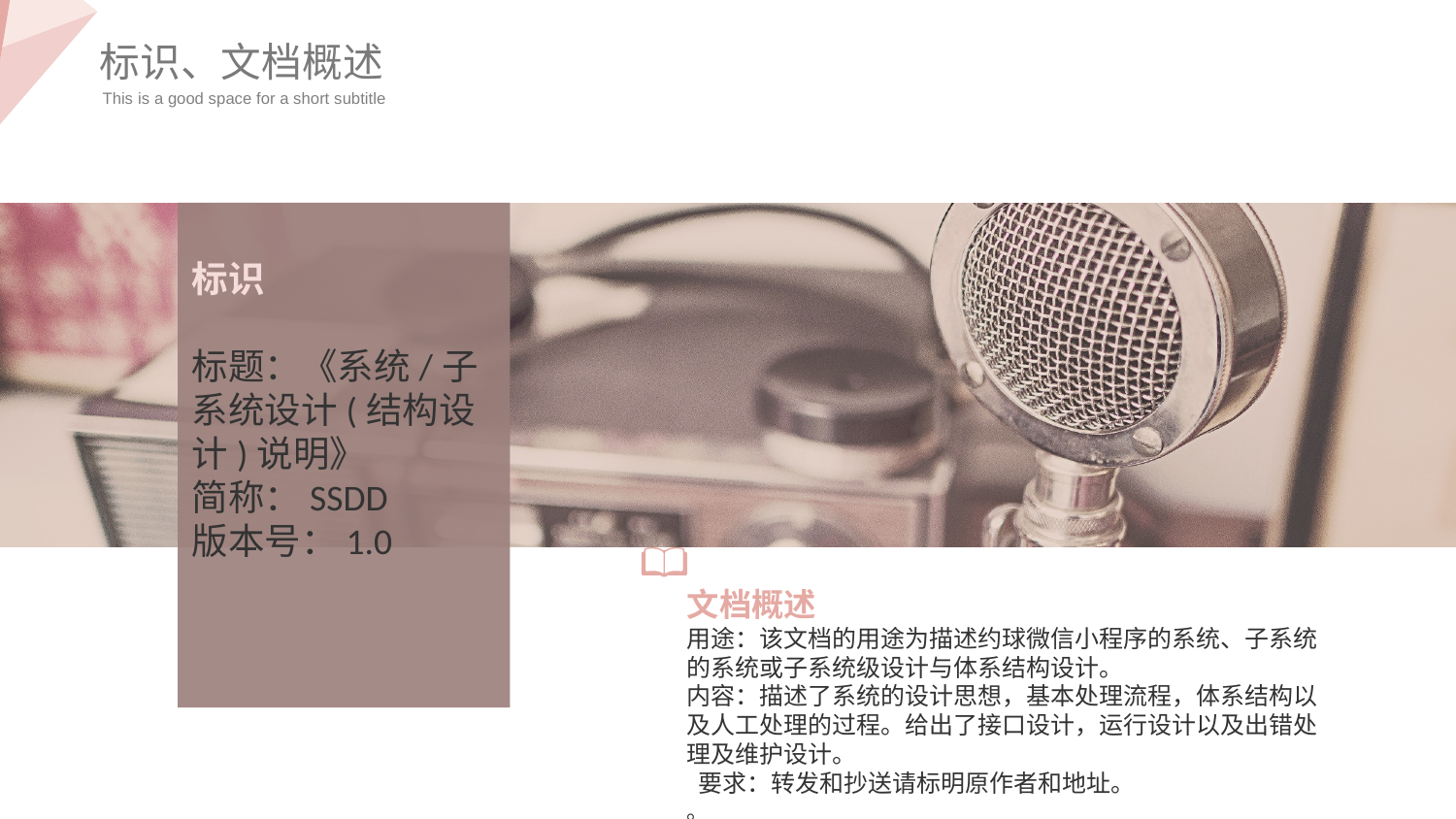

标识、文档概述
This is a good space for a short subtitle

标识

标题：《系统/子系统设计(结构设计)说明》
简称：SSDD
版本号：1.0

文档概述
用途：该文档的用途为描述约球微信小程序的系统、子系统的系统或子系统级设计与体系结构设计。
内容：描述了系统的设计思想，基本处理流程，体系结构以及人工处理的过程。给出了接口设计，运行设计以及出错处理及维护设计。
 要求：转发和抄送请标明原作者和地址。
。